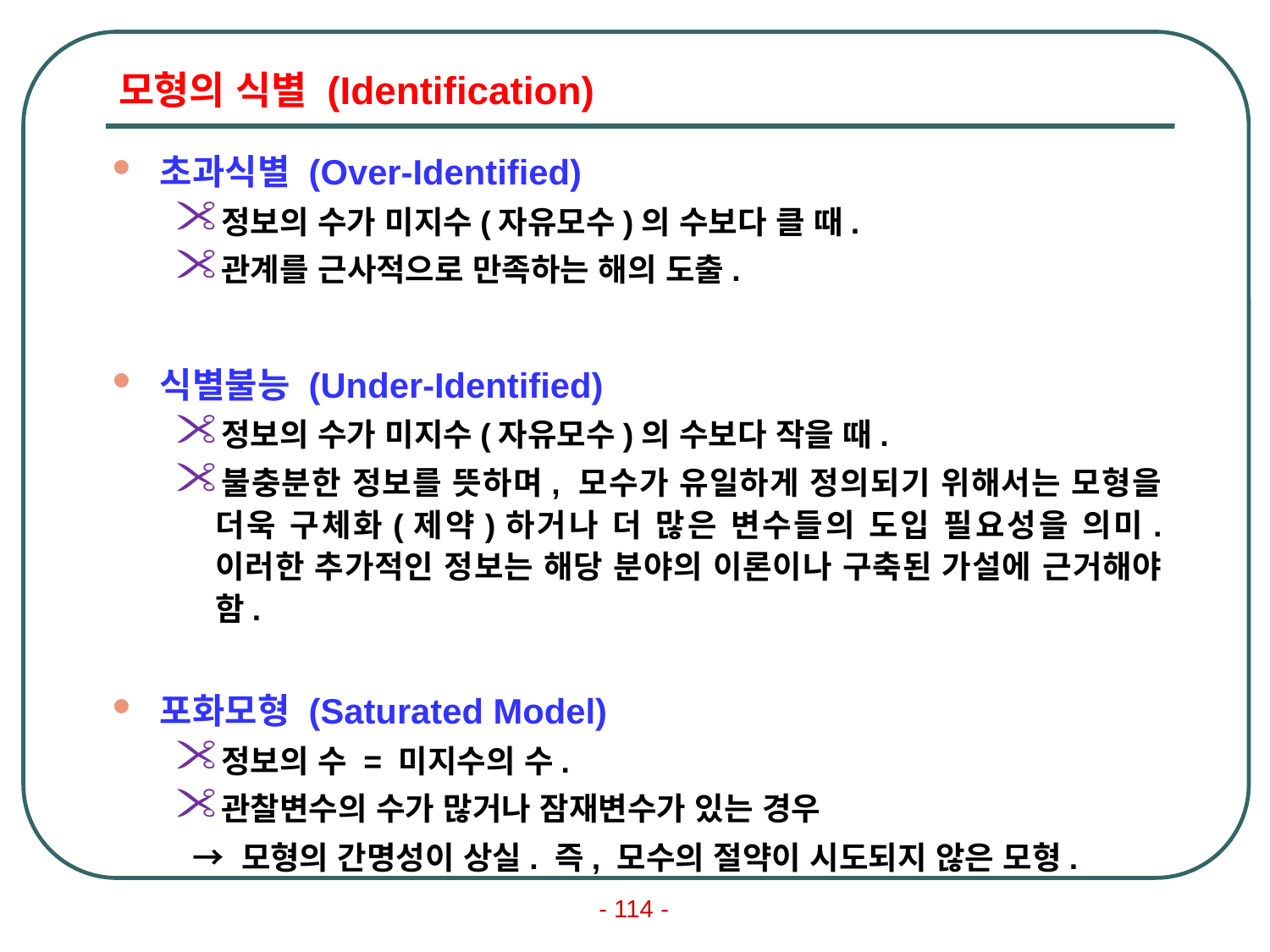

# 모형의 식별 (Identification)
초과식별 (Over-Identified)
정보의 수가 미지수(자유모수)의 수보다 클 때.
관계를 근사적으로 만족하는 해의 도출.

식별불능 (Under-Identified)
정보의 수가 미지수(자유모수)의 수보다 작을 때.
불충분한 정보를 뜻하며, 모수가 유일하게 정의되기 위해서는 모형을 더욱 구체화(제약)하거나 더 많은 변수들의 도입 필요성을 의미. 이러한 추가적인 정보는 해당 분야의 이론이나 구축된 가설에 근거해야 함.

포화모형 (Saturated Model)
정보의 수 = 미지수의 수.
관찰변수의 수가 많거나 잠재변수가 있는 경우
    → 모형의 간명성이 상실. 즉, 모수의 절약이 시도되지 않은 모형.
- 114 -